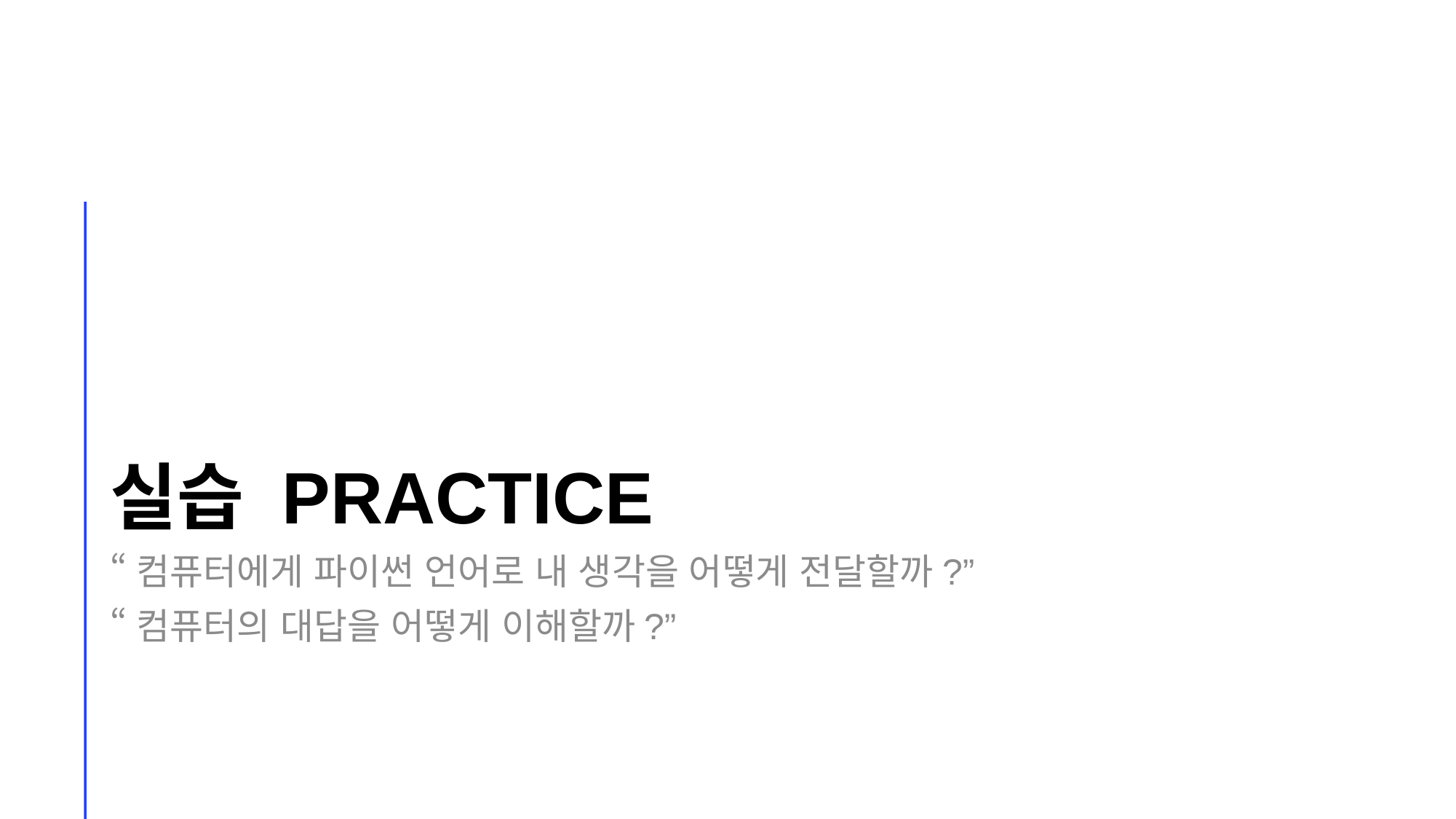

# 실습 Practice
“컴퓨터에게 파이썬 언어로 내 생각을 어떻게 전달할까?”
“컴퓨터의 대답을 어떻게 이해할까?”